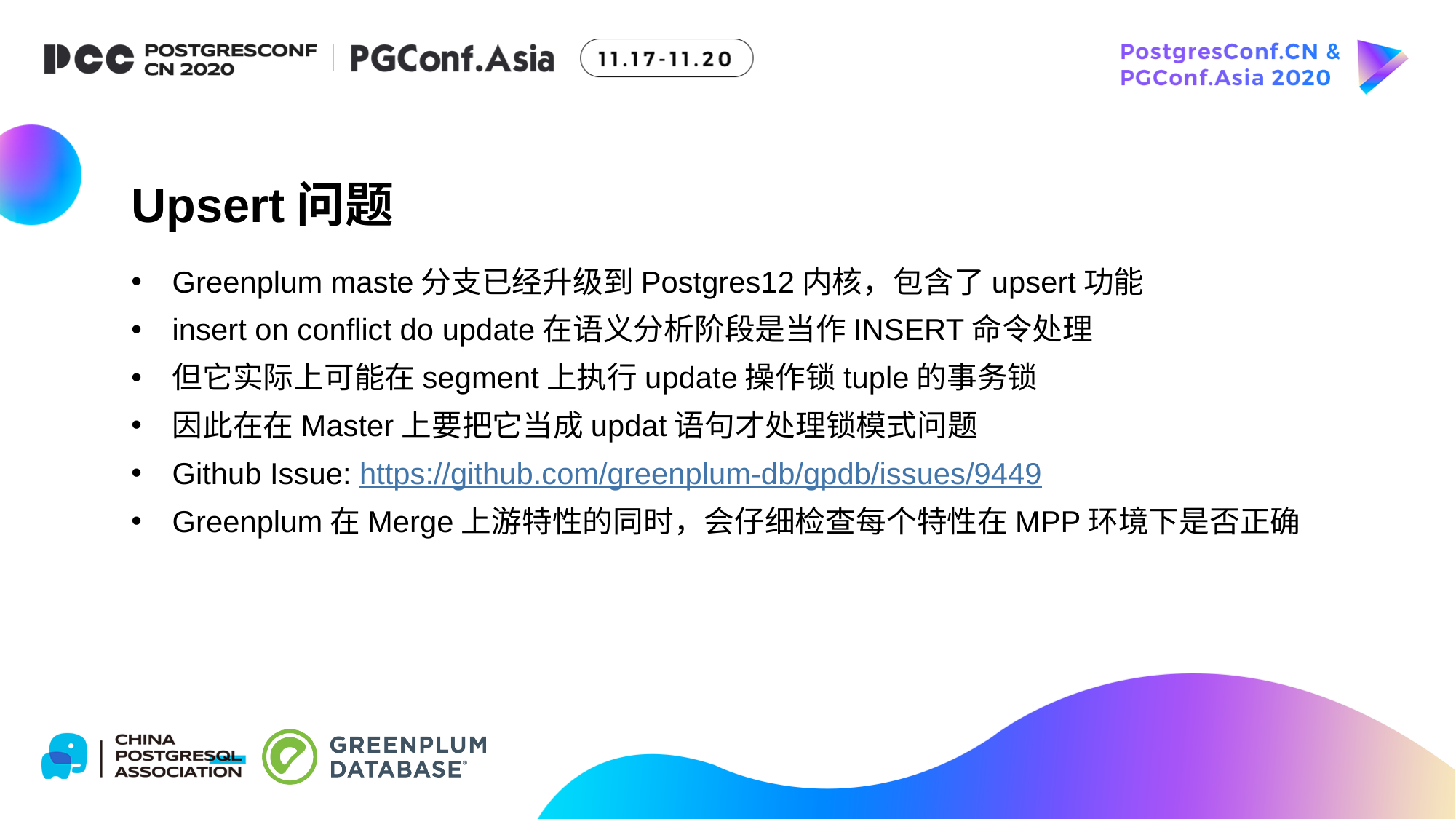

# Upsert问题
Greenplum maste分支已经升级到Postgres12内核，包含了upsert功能
insert on conflict do update在语义分析阶段是当作INSERT命令处理
但它实际上可能在segment上执行update操作锁tuple的事务锁
因此在在Master上要把它当成updat语句才处理锁模式问题
Github Issue: https://github.com/greenplum-db/gpdb/issues/9449
Greenplum在Merge上游特性的同时，会仔细检查每个特性在MPP环境下是否正确